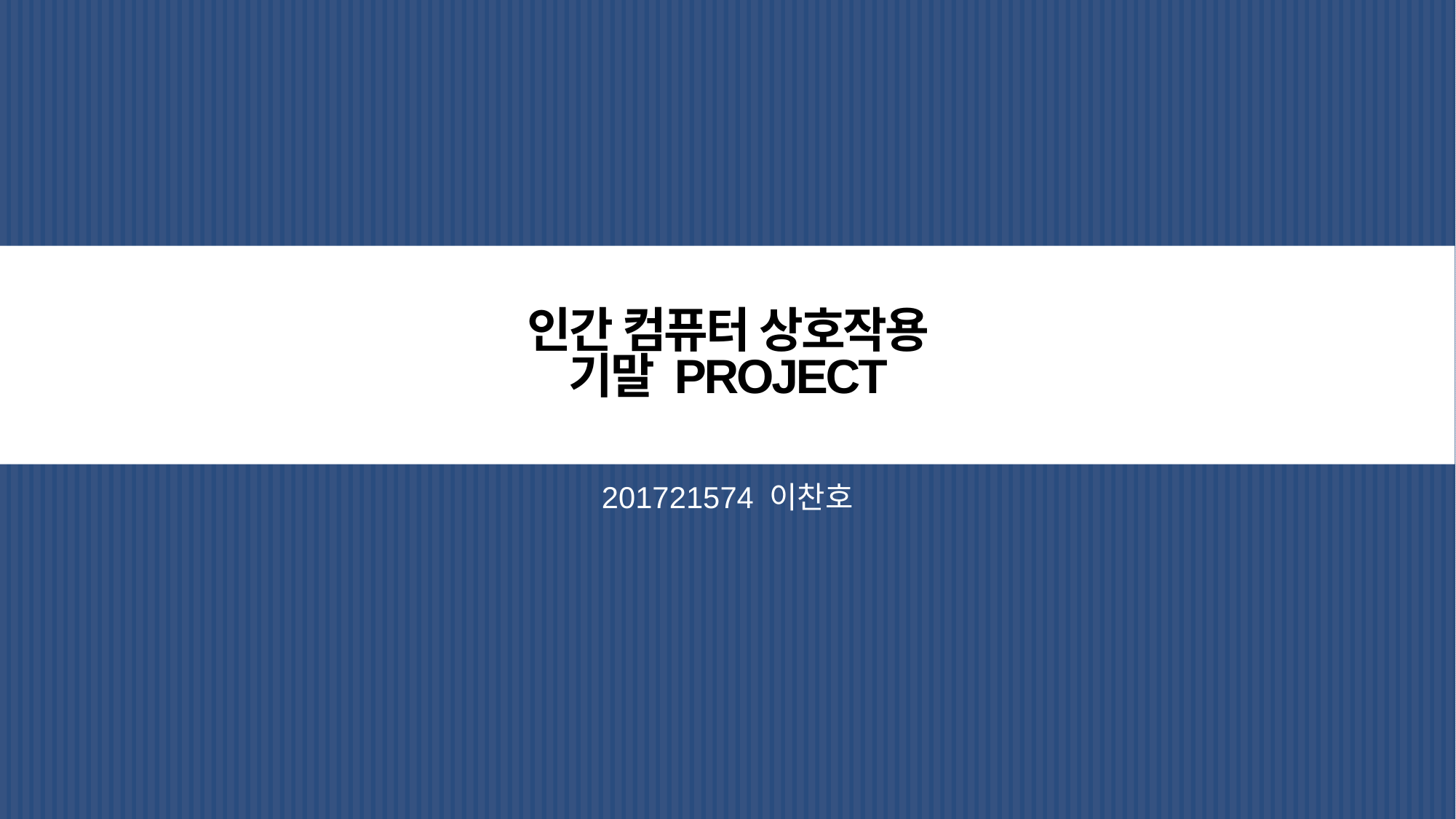

# 인간 컴퓨터 상호작용 기말 pROJECT
201721574 이찬호